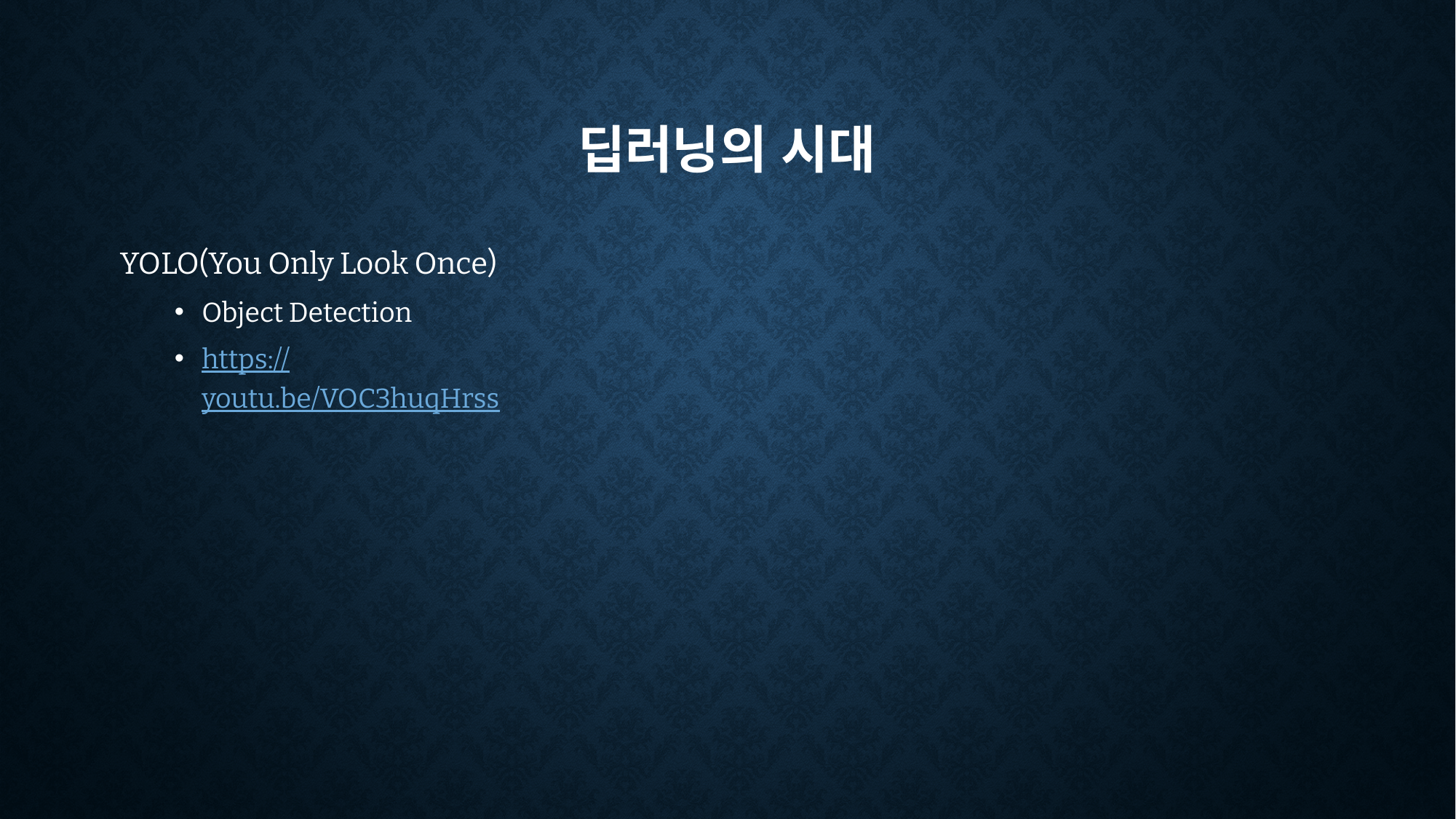

# 딥러닝의 시대
YOLO(You Only Look Once)
Object Detection
https://youtu.be/VOC3huqHrss